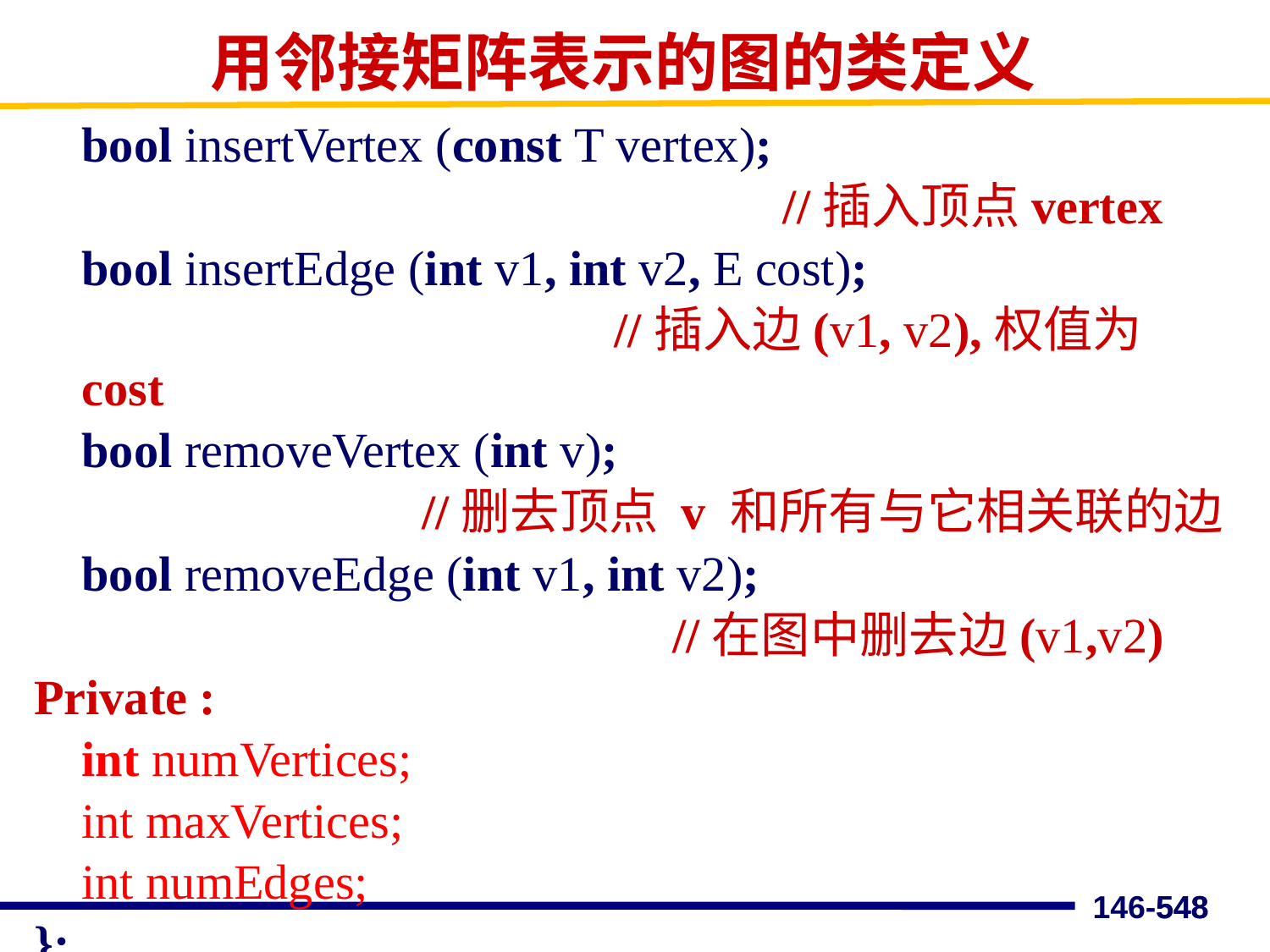

# 用邻接矩阵表示的图的类定义
   	bool insertVertex (const T vertex);
                                                             //插入顶点vertex
   	bool insertEdge (int v1, int v2, E cost);
      				  //插入边(v1, v2),权值为cost
   	bool removeVertex (int v);
     		       //删去顶点 v 和所有与它相关联的边
   	bool removeEdge (int v1, int v2);
                                                    //在图中删去边(v1,v2)
Private :
	int numVertices;
	int maxVertices;
	int numEdges;
};
548
146-548